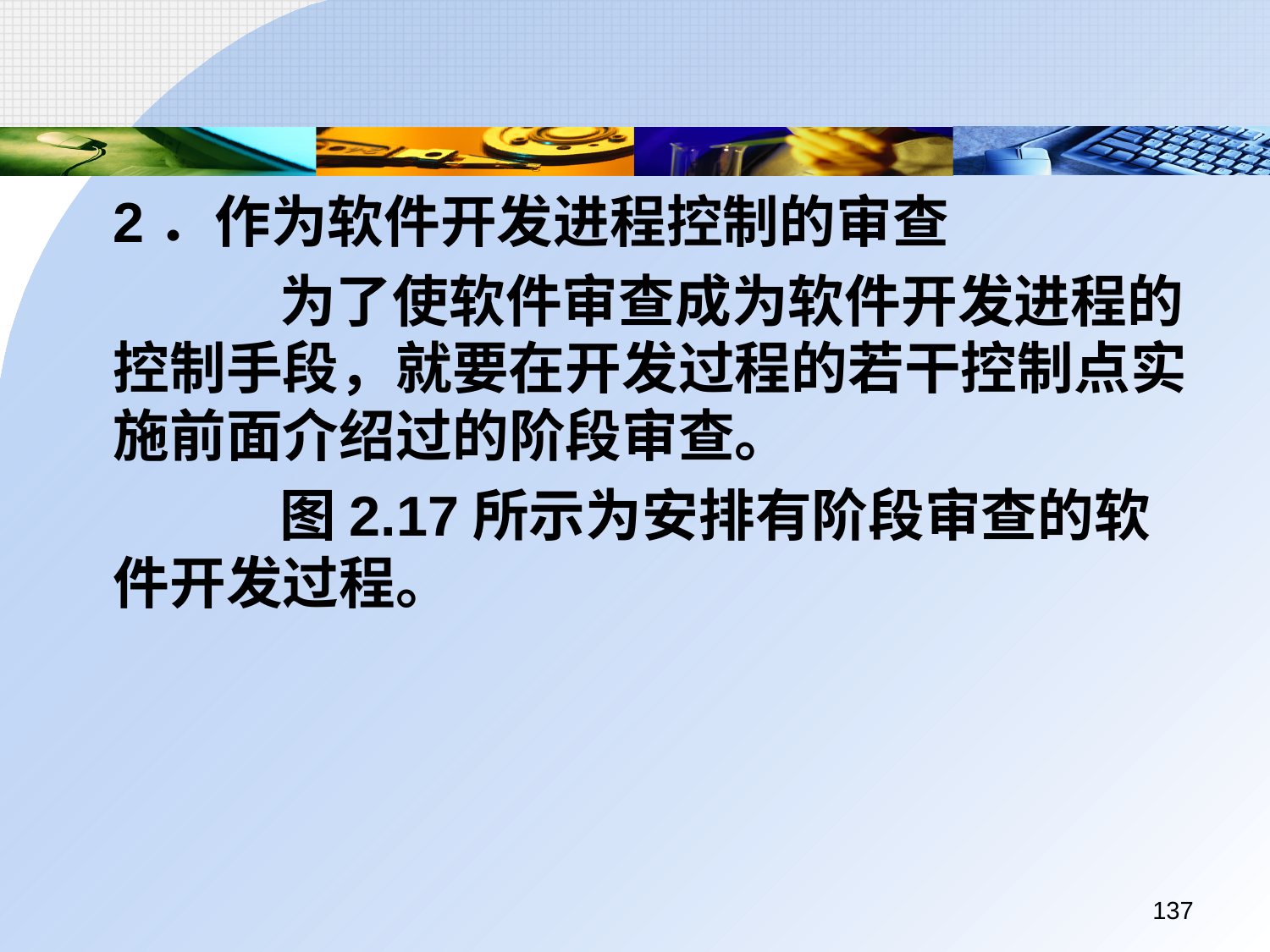

2．作为软件开发进程控制的审查
		  为了使软件审查成为软件开发进程的控制手段，就要在开发过程的若干控制点实施前面介绍过的阶段审查。
		  图2.17所示为安排有阶段审查的软件开发过程。
137